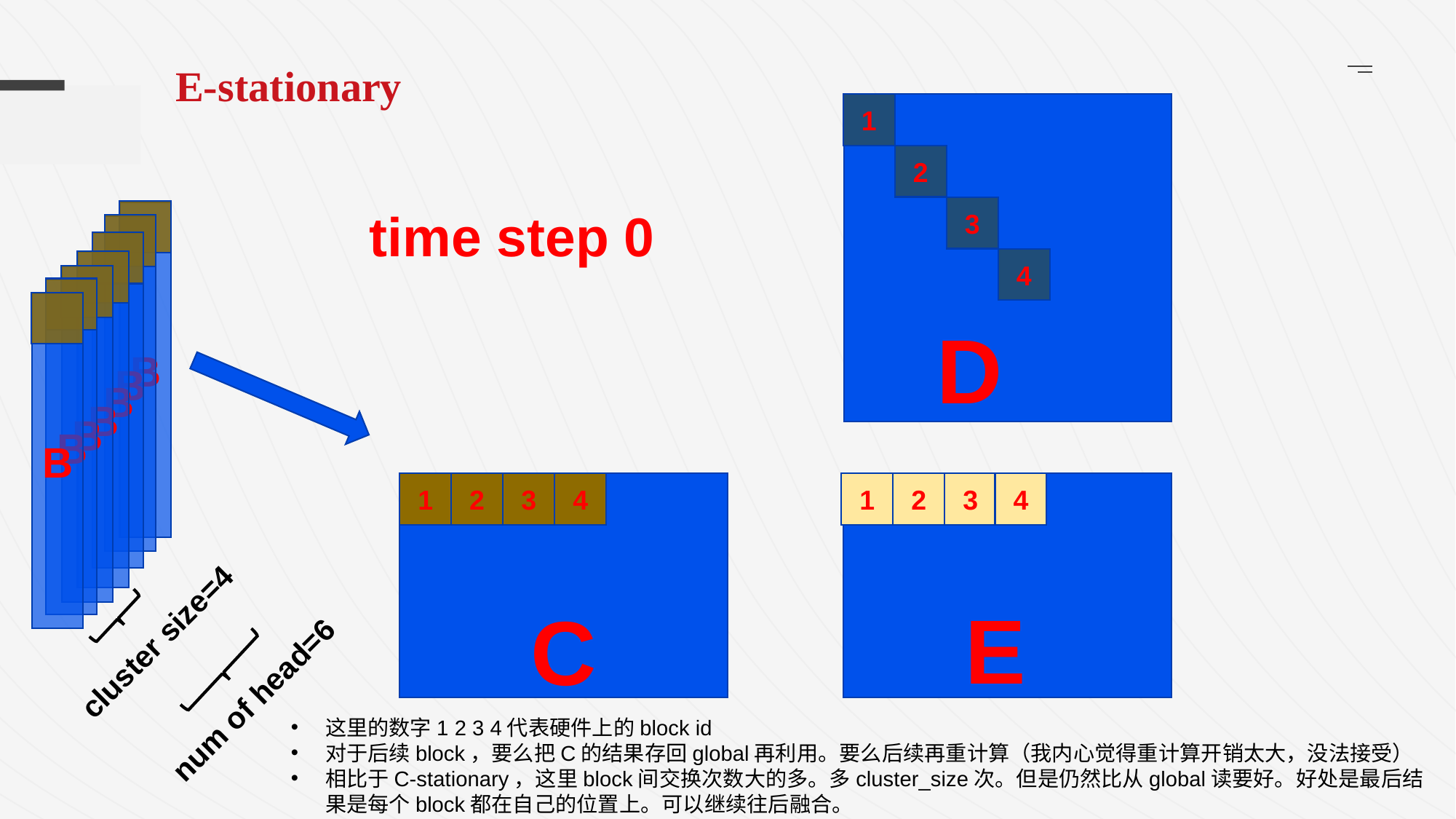

E-stationary
1

2
time step 0
3

B

B

B
4

B

B

B

B
D

1
2
3
4
1

2
3
4

E
C
cluster size=4

num of head=6
这里的数字1 2 3 4代表硬件上的block id
对于后续block，要么把C的结果存回global再利用。要么后续再重计算（我内心觉得重计算开销太大，没法接受）
相比于C-stationary，这里block间交换次数大的多。多cluster_size次。但是仍然比从global读要好。好处是最后结果是每个block都在自己的位置上。可以继续往后融合。